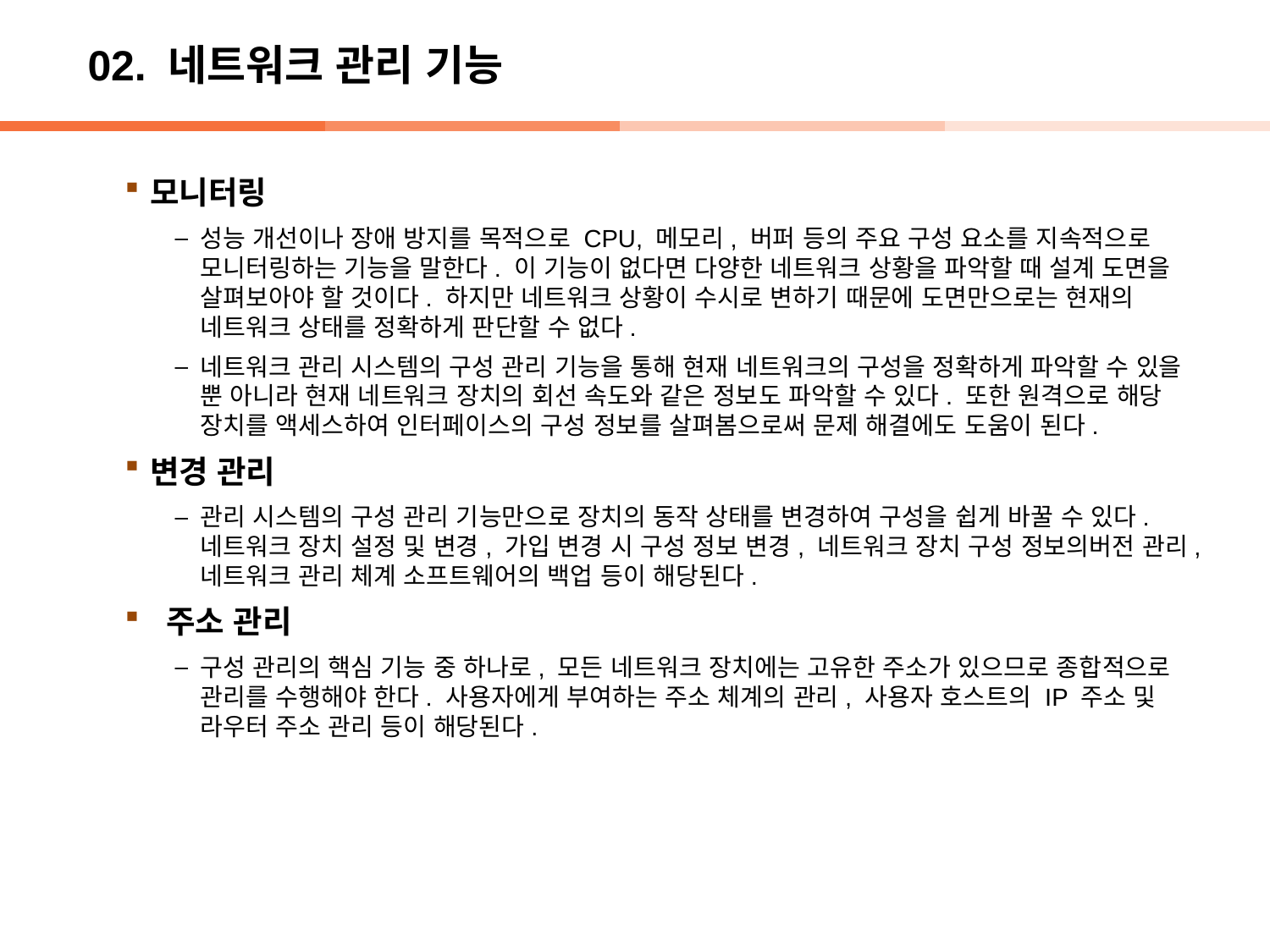

# 02. 네트워크 관리 기능
모니터링
성능 개선이나 장애 방지를 목적으로 CPU, 메모리, 버퍼 등의 주요 구성 요소를 지속적으로 모니터링하는 기능을 말한다. 이 기능이 없다면 다양한 네트워크 상황을 파악할 때 설계 도면을 살펴보아야 할 것이다. 하지만 네트워크 상황이 수시로 변하기 때문에 도면만으로는 현재의 네트워크 상태를 정확하게 판단할 수 없다.
네트워크 관리 시스템의 구성 관리 기능을 통해 현재 네트워크의 구성을 정확하게 파악할 수 있을 뿐 아니라 현재 네트워크 장치의 회선 속도와 같은 정보도 파악할 수 있다. 또한 원격으로 해당 장치를 액세스하여 인터페이스의 구성 정보를 살펴봄으로써 문제 해결에도 도움이 된다.
변경 관리
관리 시스템의 구성 관리 기능만으로 장치의 동작 상태를 변경하여 구성을 쉽게 바꿀 수 있다. 네트워크 장치 설정 및 변경, 가입 변경 시 구성 정보 변경, 네트워크 장치 구성 정보의버전 관리, 네트워크 관리 체계 소프트웨어의 백업 등이 해당된다.
 주소 관리
구성 관리의 핵심 기능 중 하나로, 모든 네트워크 장치에는 고유한 주소가 있으므로 종합적으로 관리를 수행해야 한다. 사용자에게 부여하는 주소 체계의 관리, 사용자 호스트의 IP 주소 및 라우터 주소 관리 등이 해당된다.